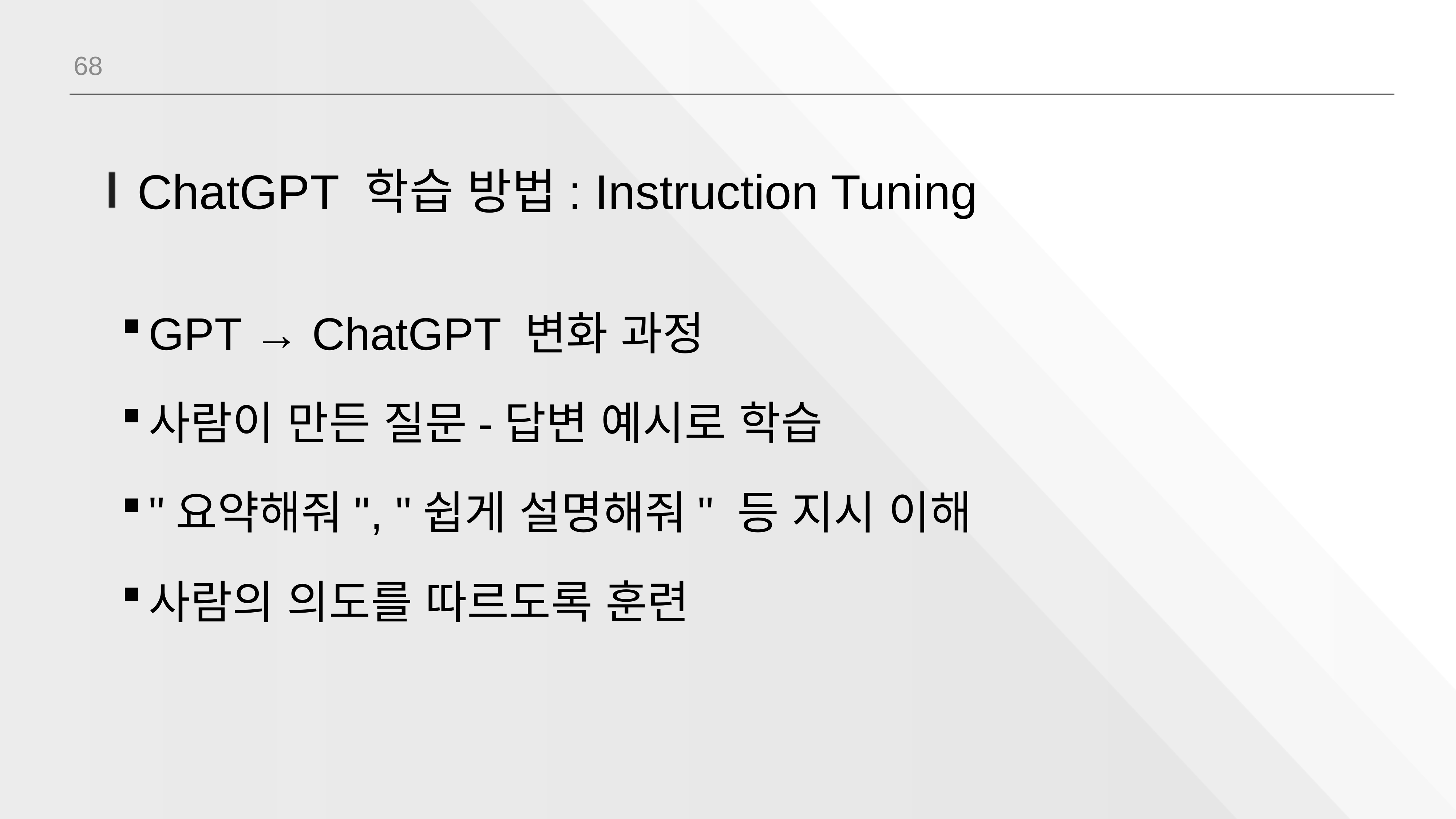

68
# ChatGPT 학습 방법: Instruction Tuning
GPT → ChatGPT 변화 과정
사람이 만든 질문-답변 예시로 학습
"요약해줘", "쉽게 설명해줘" 등 지시 이해
사람의 의도를 따르도록 훈련